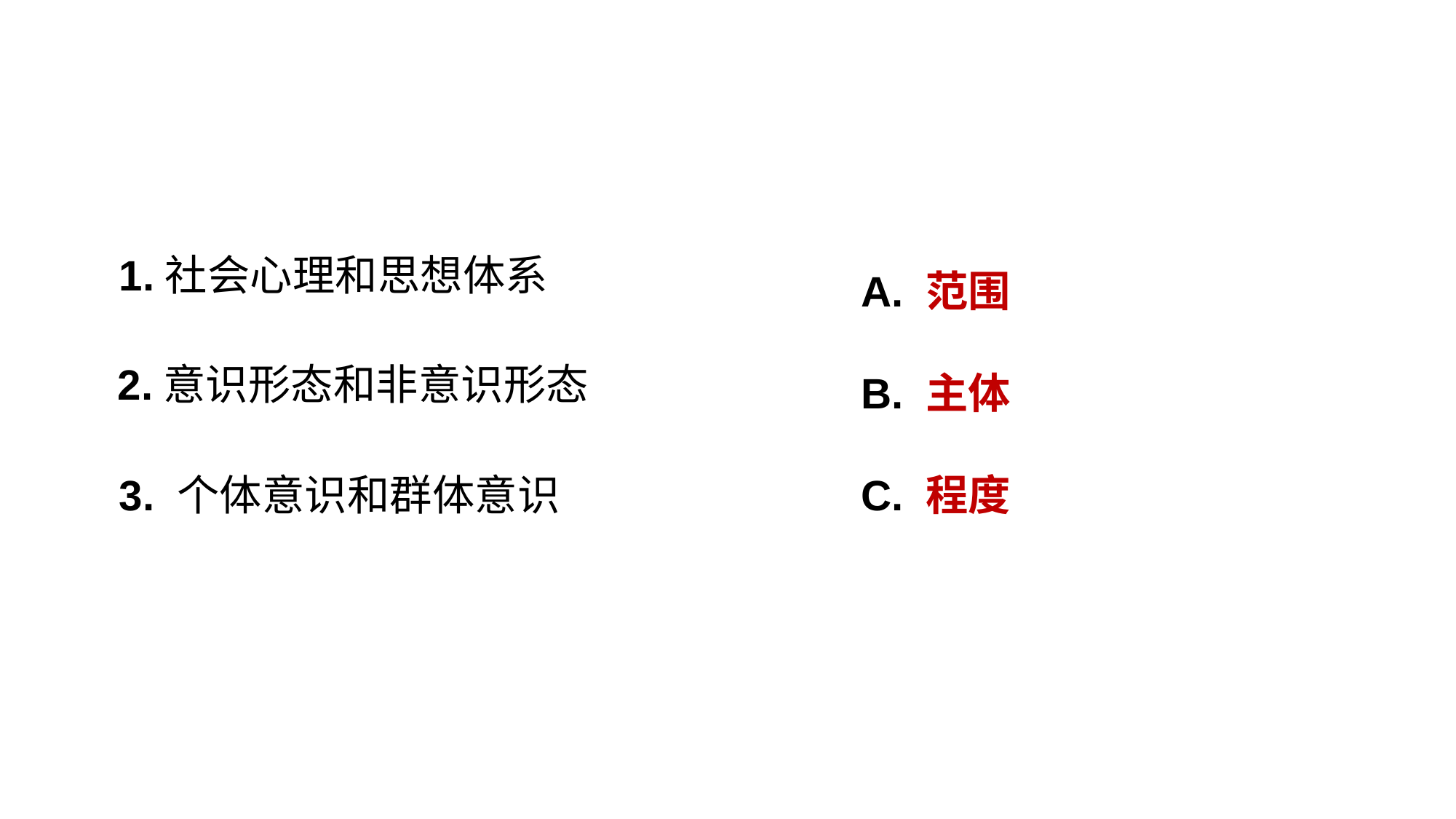

1.社会心理和思想体系

A. 范围
2.意识形态和非意识形态
B. 主体
3. 个体意识和群体意识
C. 程度